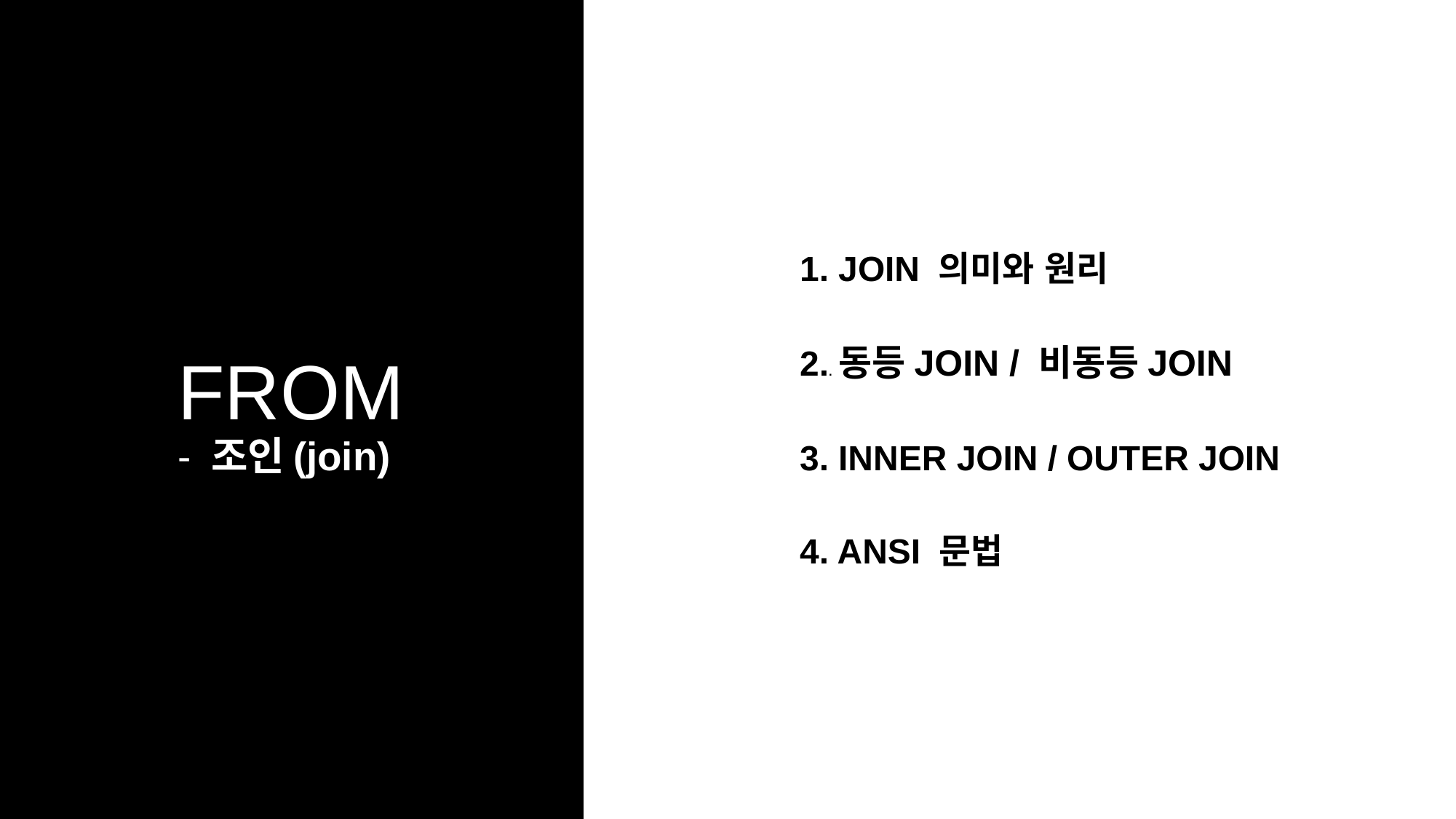

1. JOIN 의미와 원리

2.. 동등JOIN / 비동등JOIN

3. INNER JOIN / OUTER JOIN

4. ANSI 문법
# FROM - 조인(join)